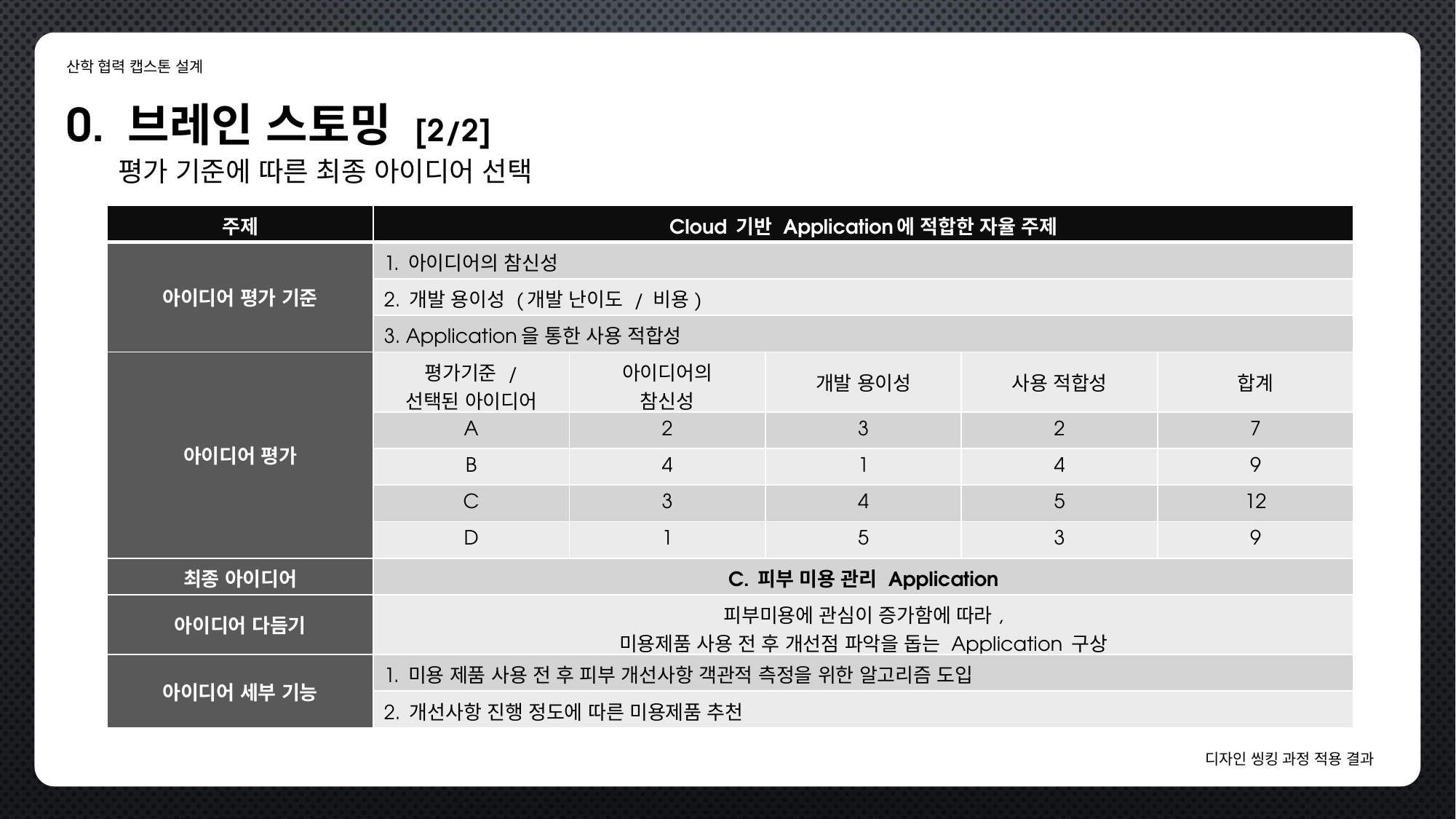

산학 협력 캡스톤 설계
0. 브레인 스토밍 [2/2]
평가 기준에 따른 최종 아이디어 선택
| 주제 | Cloud 기반 Application에 적합한 자율 주제 |  |  |  |  |
| --- | --- | --- | --- | --- | --- |
| 아이디어 평가 기준 | 1. 아이디어의 참신성 |  |  |  |  |
|  | 2. 개발 용이성 (개발 난이도 / 비용) |  |  |  |  |
|  | 3. Application을 통한 사용 적합성 |  |  |  |  |
| 아이디어 평가 | 평가기준 / 선택된 아이디어 | 아이디어의 참신성 | 개발 용이성 | 사용 적합성 | 합계 |
|  | A | 2 | 3 | 2 | 7 |
|  | B | 4 | 1 | 4 | 9 |
|  | C | 3 | 4 | 5 | 12 |
|  | D | 1 | 5 | 3 | 9 |
| 최종 아이디어 | C. 피부 미용 관리 Application |  |  |  |  |
| 아이디어 다듬기 | 피부미용에 관심이 증가함에 따라, 미용제품 사용 전 후 개선점 파악을 돕는 Application 구상 |  |  |  |  |
| 아이디어 세부 기능 | 1. 미용 제품 사용 전 후 피부 개선사항 객관적 측정을 위한 알고리즘 도입 |  |  |  |  |
|  | 2. 개선사항 진행 정도에 따른 미용제품 추천 |  |  |  |  |
디자인 씽킹 과정 적용 결과